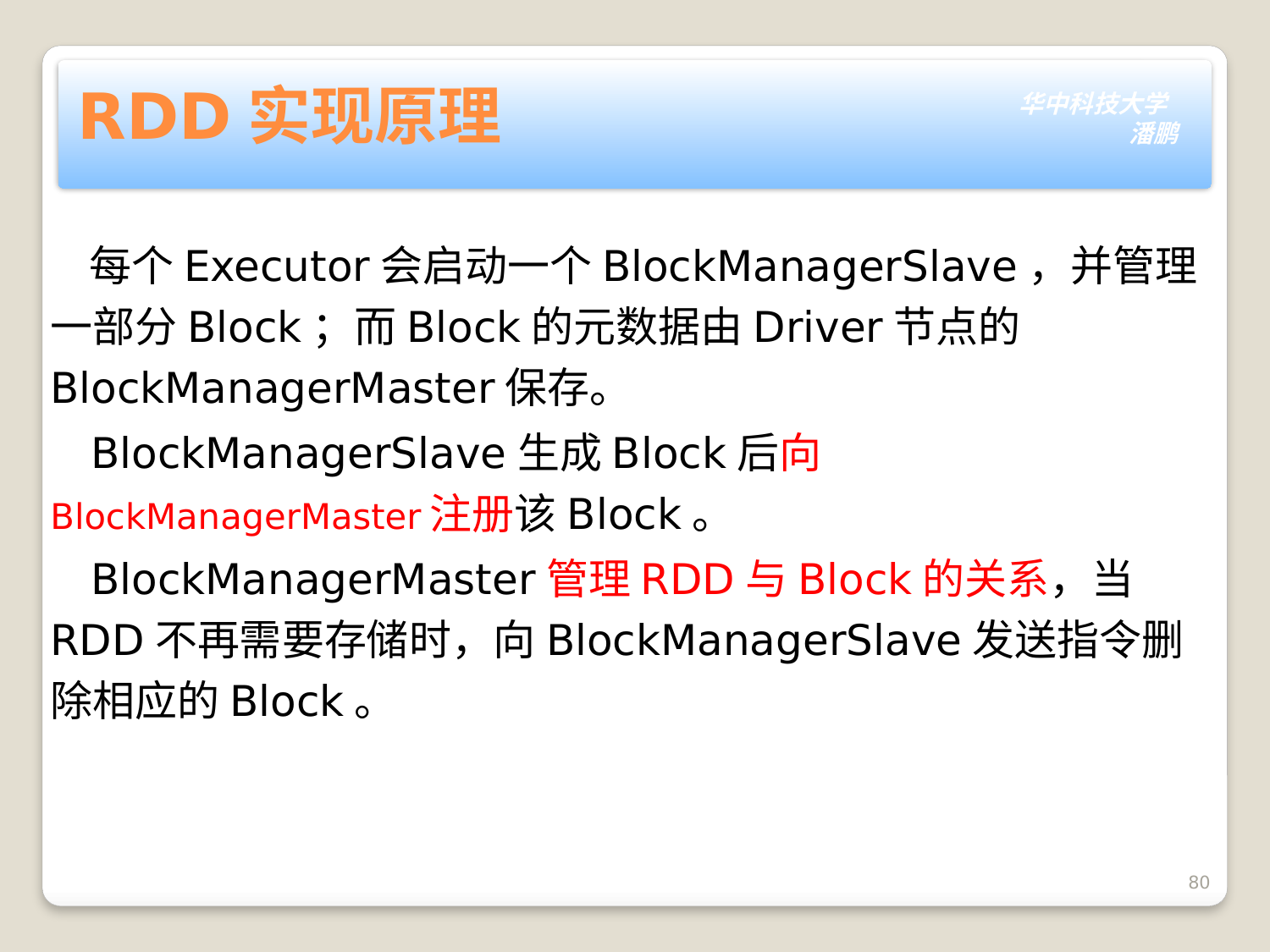

# RDD实现原理
   每个Executor会启动一个BlockManagerSlave，并管理一部分Block；而Block的元数据由Driver节点的BlockManagerMaster保存。
   BlockManagerSlave生成Block后向BlockManagerMaster注册该Block。
   BlockManagerMaster管理RDD与Block的关系，当RDD不再需要存储时，向BlockManagerSlave发送指令删除相应的Block。
80